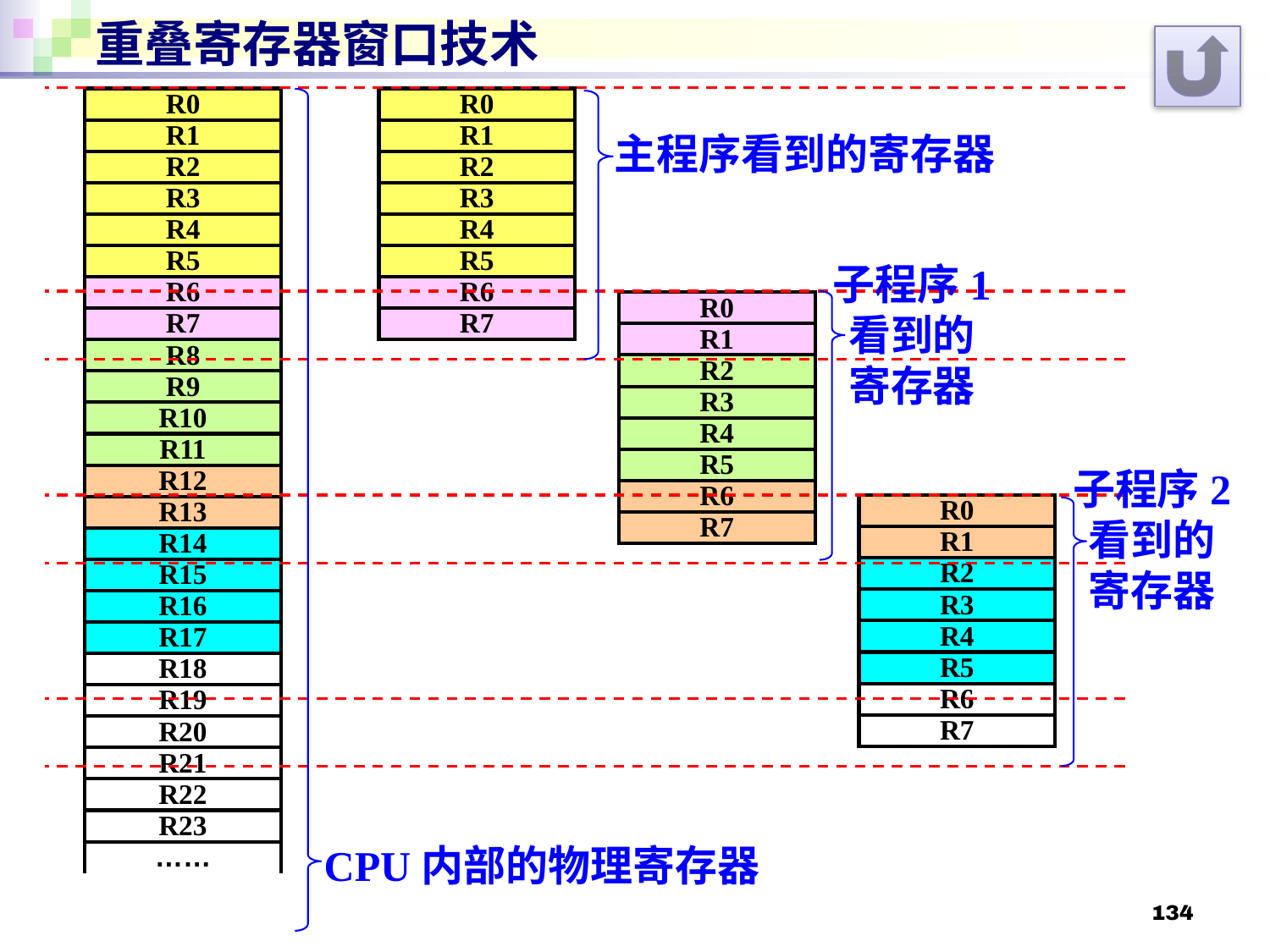

# 重叠寄存器窗口技术

| R0 |
| --- |
| R1 |
| R2 |
| R3 |
| R4 |
| R5 |
| R6 |
| R7 |
| R8 |
| R9 |
| R10 |
| R11 |
| R12 |
| R13 |
| R14 |
| R15 |
| R16 |
| R17 |
| R18 |
| R19 |
| R20 |
| R21 |
| R22 |
| R23 |
| …… |
| R0 |
| --- |
| R1 |
| R2 |
| R3 |
| R4 |
| R5 |
| R6 |
| R7 |

主程序看到的寄存器
子程序1
看到的
寄存器

| R0 |
| --- |
| R1 |
| R2 |
| R3 |
| R4 |
| R5 |
| R6 |
| R7 |
子程序2
看到的
寄存器
| R0 |
| --- |
| R1 |
| R2 |
| R3 |
| R4 |
| R5 |
| R6 |
| R7 |

CPU内部的物理寄存器
134